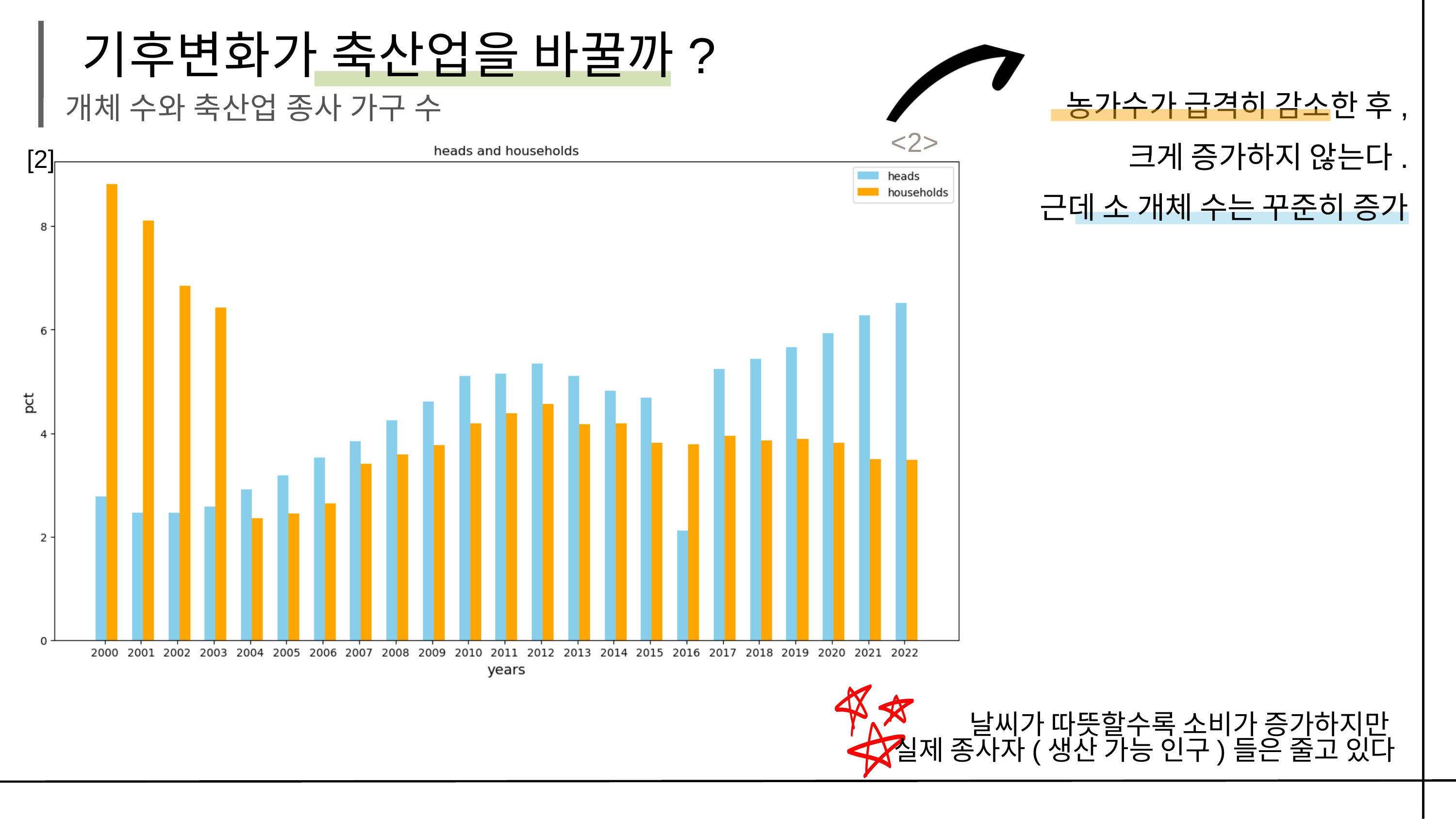

기후변화가 축산업을 바꿀까?

농가수가 급격히 감소한 후, 크게 증가하지 않는다.
개체 수와 축산업 종사 가구 수
<2>
[2]

근데 소 개체 수는 꾸준히 증가

날씨가 따뜻할수록 소비가 증가하지만
 실제 종사자(생산 가능 인구)들은 줄고 있다